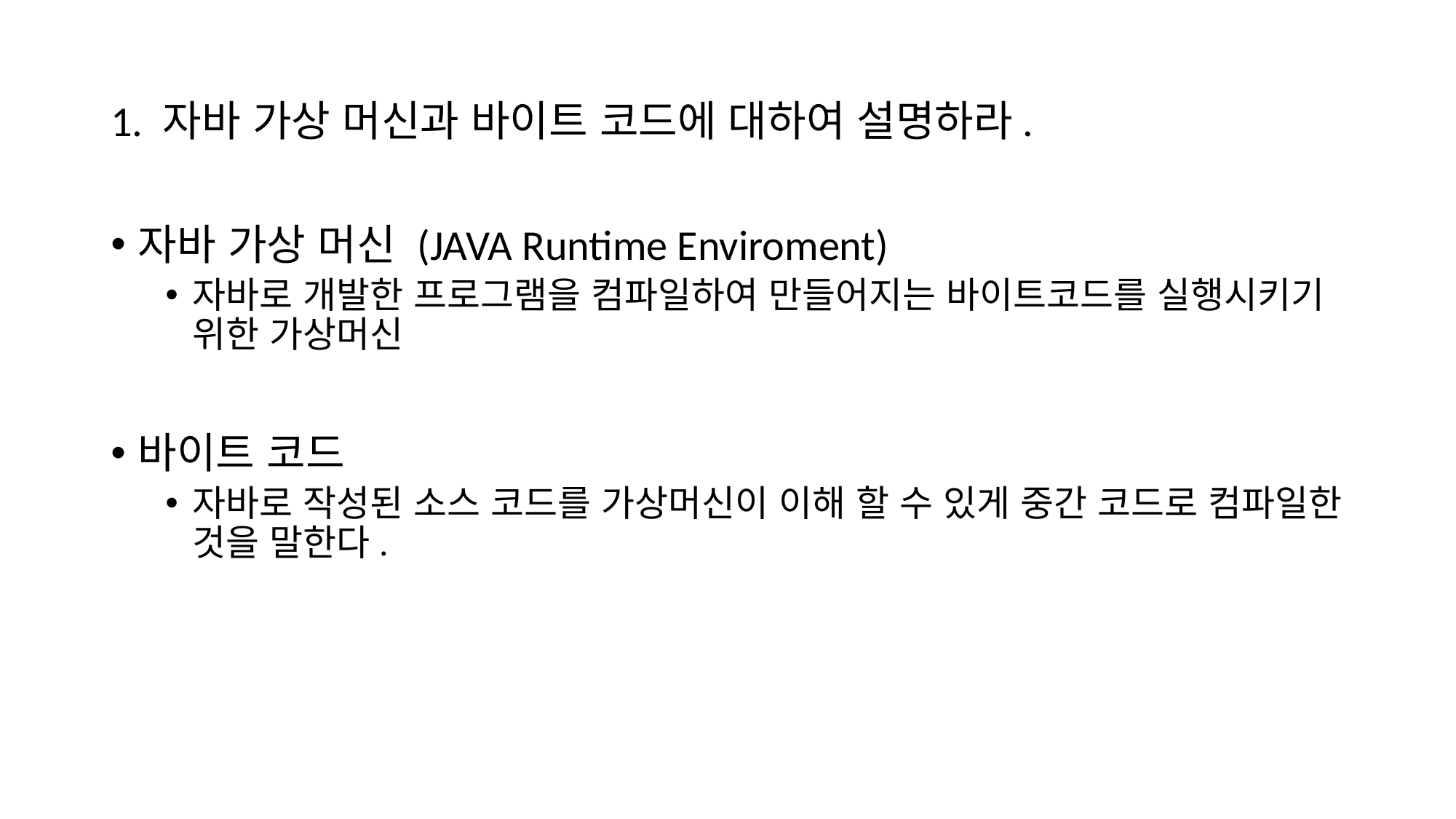

# 1. 자바 가상 머신과 바이트 코드에 대하여 설명하라.
자바 가상 머신 (JAVA Runtime Enviroment)
자바로 개발한 프로그램을 컴파일하여 만들어지는 바이트코드를 실행시키기 위한 가상머신

바이트 코드
자바로 작성된 소스 코드를 가상머신이 이해 할 수 있게 중간 코드로 컴파일한 것을 말한다.